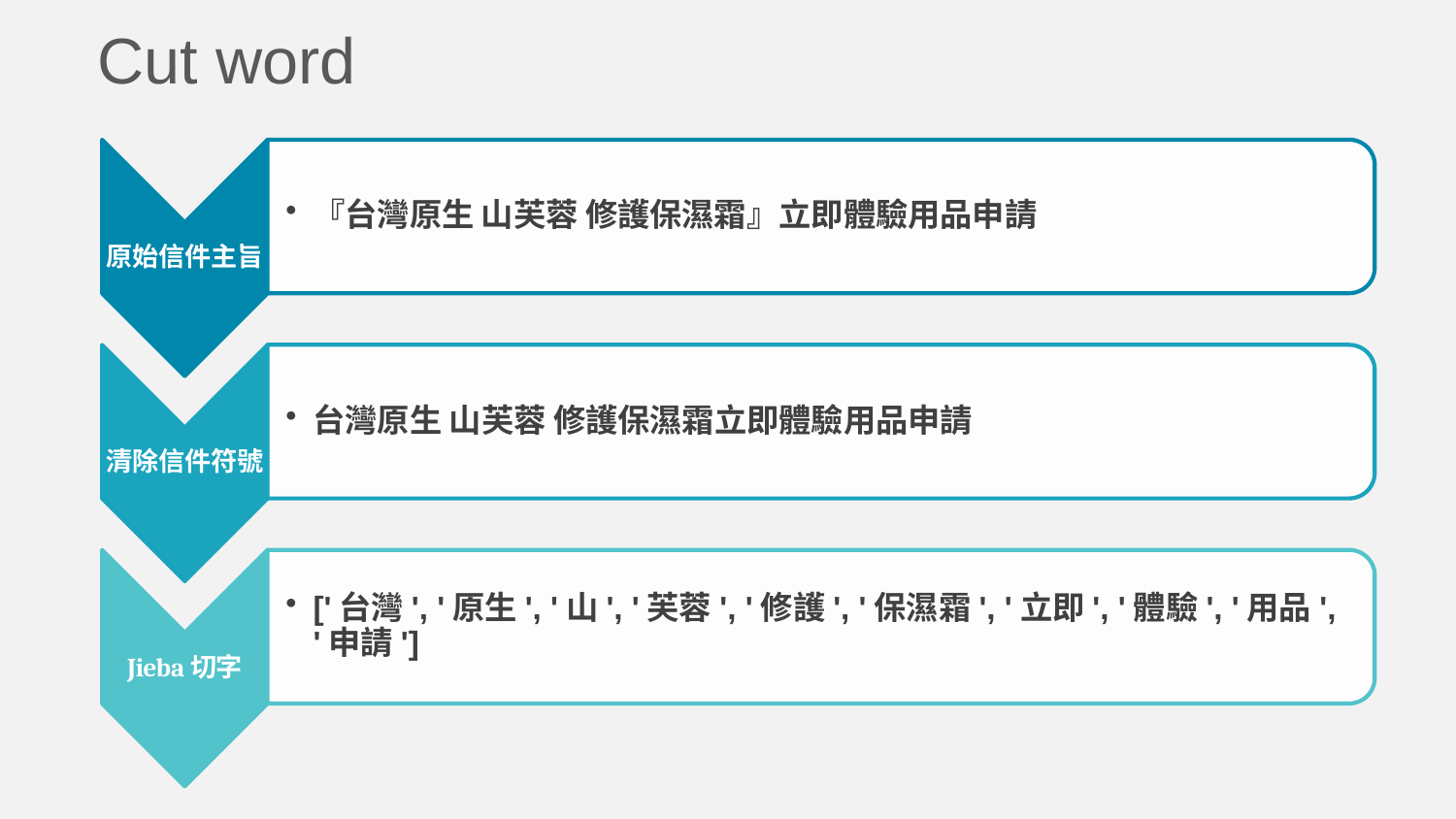

Cut word
原始信件主旨
『台灣原生 山芙蓉 修護保濕霜』立即體驗用品申請
清除信件符號
台灣原生 山芙蓉 修護保濕霜立即體驗用品申請
Jieba切字
['台灣', '原生', '山', '芙蓉', '修護', '保濕霜', '立即', '體驗', '用品', '申請']